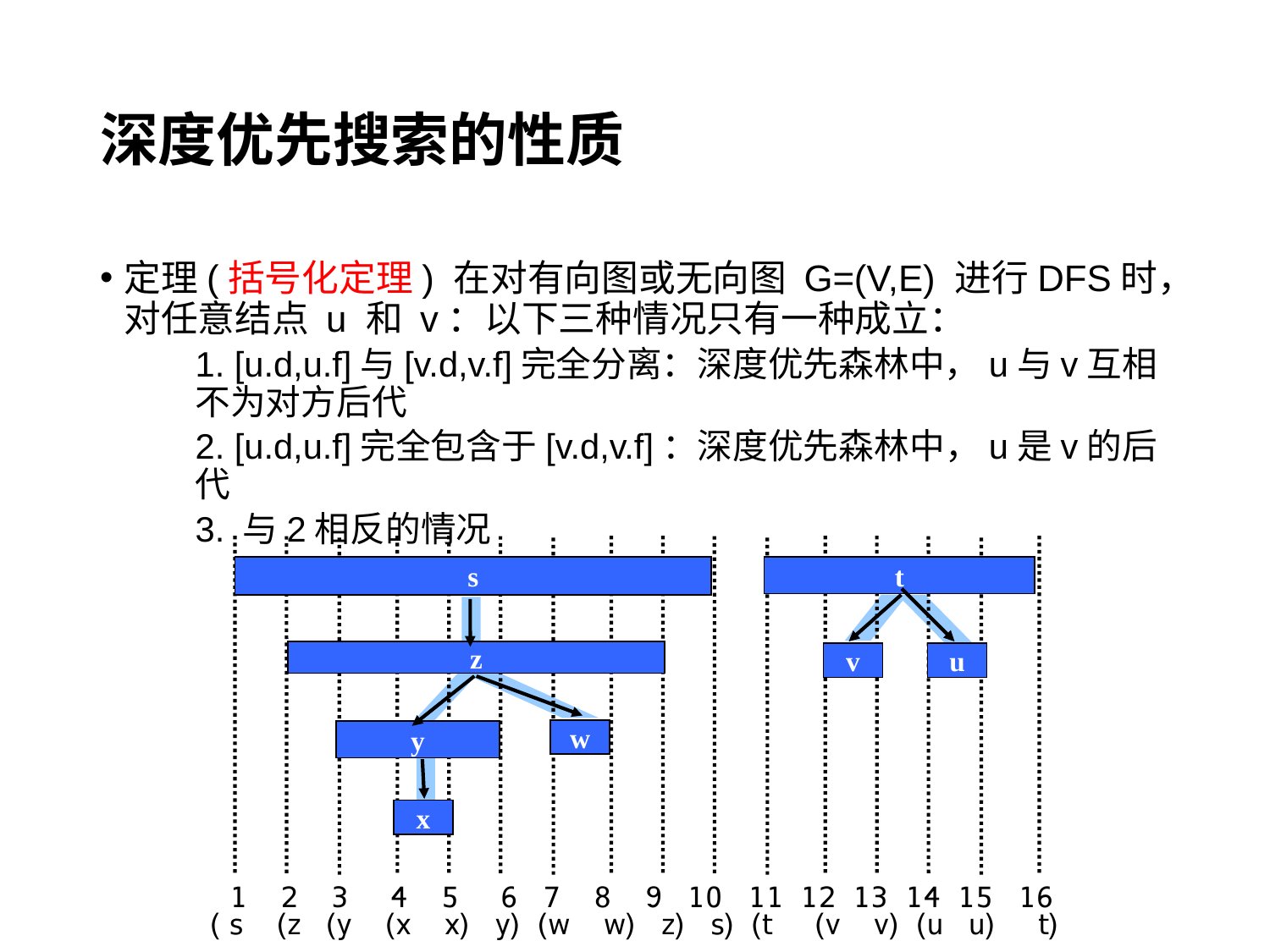

# 深度优先搜索的性质
定理(括号化定理) 在对有向图或无向图 G=(V,E) 进行DFS时，对任意结点 u 和 v：以下三种情况只有一种成立：
1. [u.d,u.f]与[v.d,v.f]完全分离：深度优先森林中，u与v互相不为对方后代
2. [u.d,u.f]完全包含于[v.d,v.f]：深度优先森林中，u是v的后代
3. 与2相反的情况

s
t

z
v
u

w
y

x
1    2    3     4    5     6   7    8    9   10   11  12  13  14  15   16
( s    (z   (y    (x    x)   y)  (w    w)   z)   s)  (t     (v    v)  (u   u)     t)